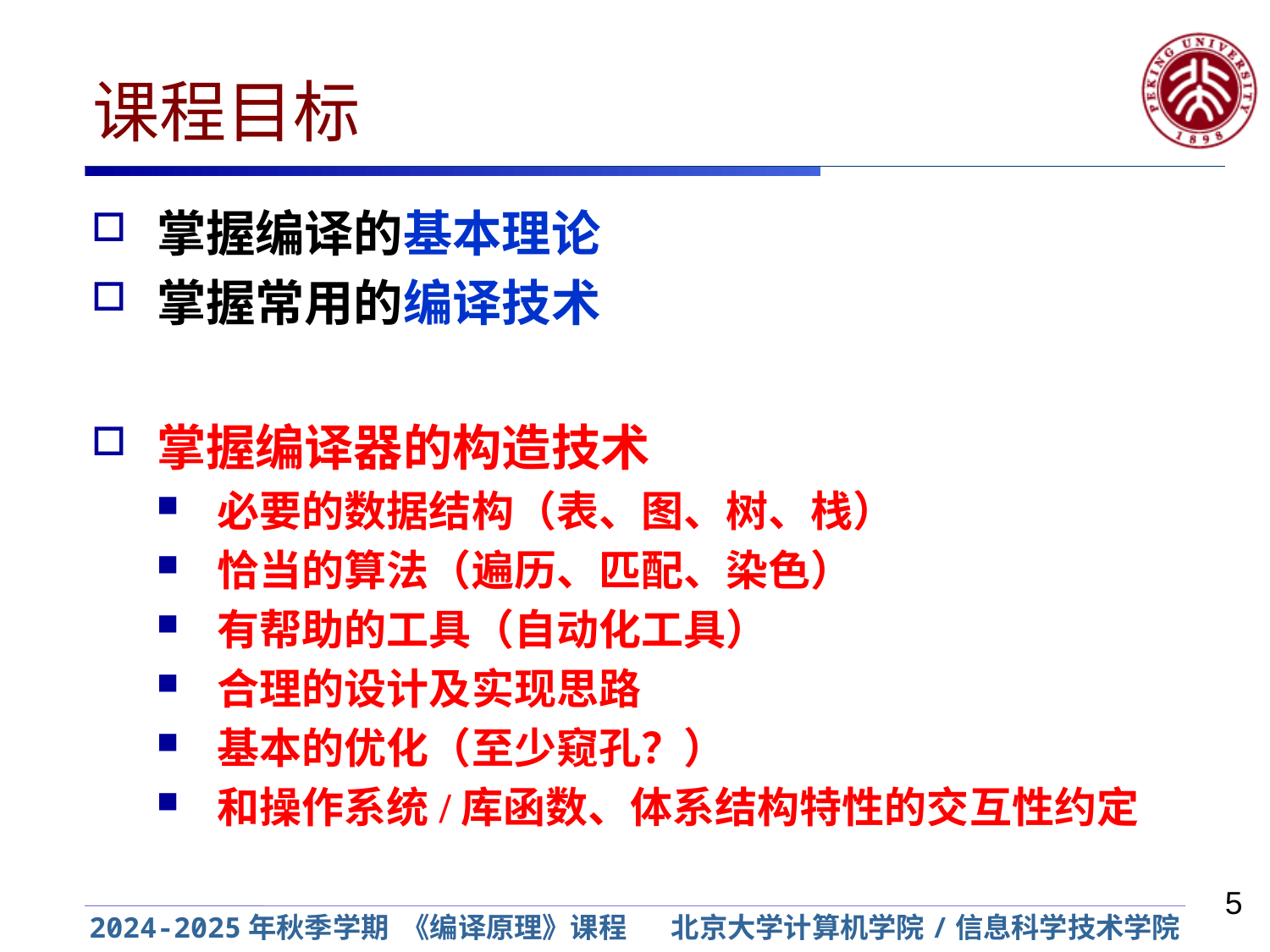

# 课程目标
掌握编译的基本理论
掌握常用的编译技术

掌握编译器的构造技术
必要的数据结构（表、图、树、栈）
恰当的算法（遍历、匹配、染色）
有帮助的工具（自动化工具）
合理的设计及实现思路
基本的优化（至少窥孔？）
和操作系统/库函数、体系结构特性的交互性约定